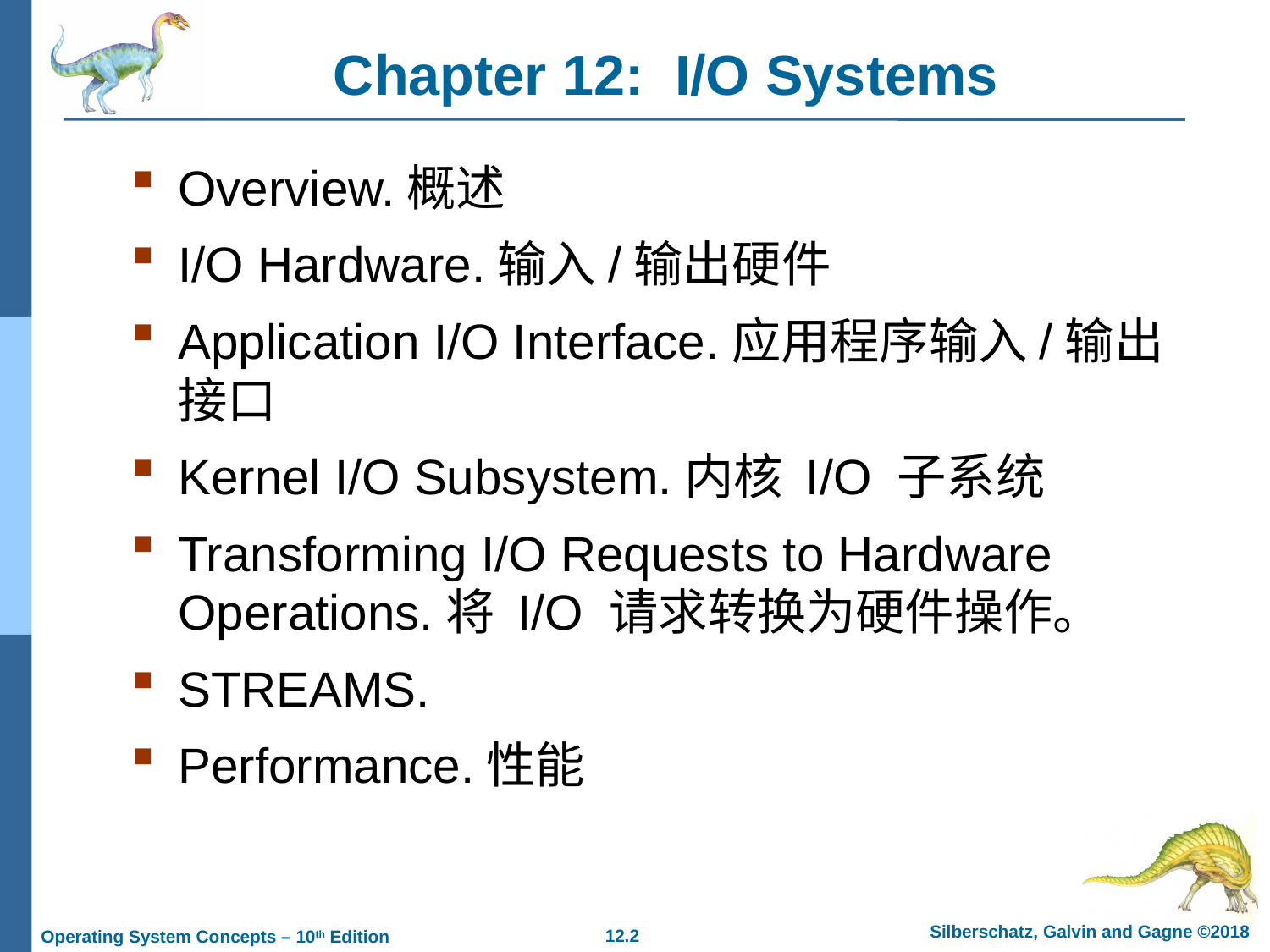

# Chapter 12:  I/O Systems
Overview.概述
I/O Hardware.输入/输出硬件
Application I/O Interface.应用程序输入/输出接口
Kernel I/O Subsystem.内核 I/O 子系统
Transforming I/O Requests to Hardware Operations.将 I/O 请求转换为硬件操作。
STREAMS.
Performance.性能